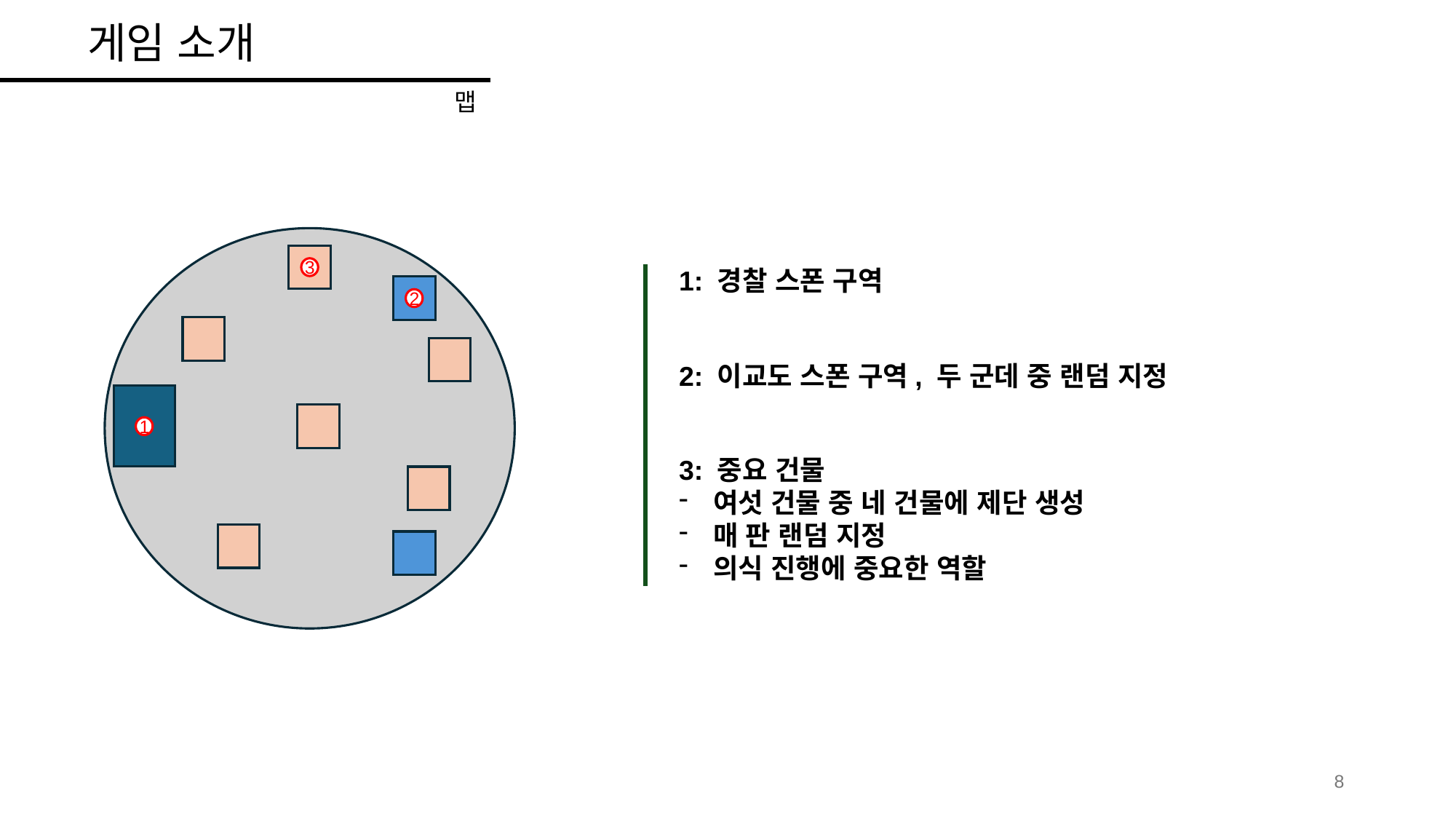

게임 소개
맵

3

2

1

1: 경찰 스폰 구역
2: 이교도 스폰 구역, 두 군데 중 랜덤 지정
3: 중요 건물
여섯 건물 중 네 건물에 제단 생성
매 판 랜덤 지정
의식 진행에 중요한 역할
8